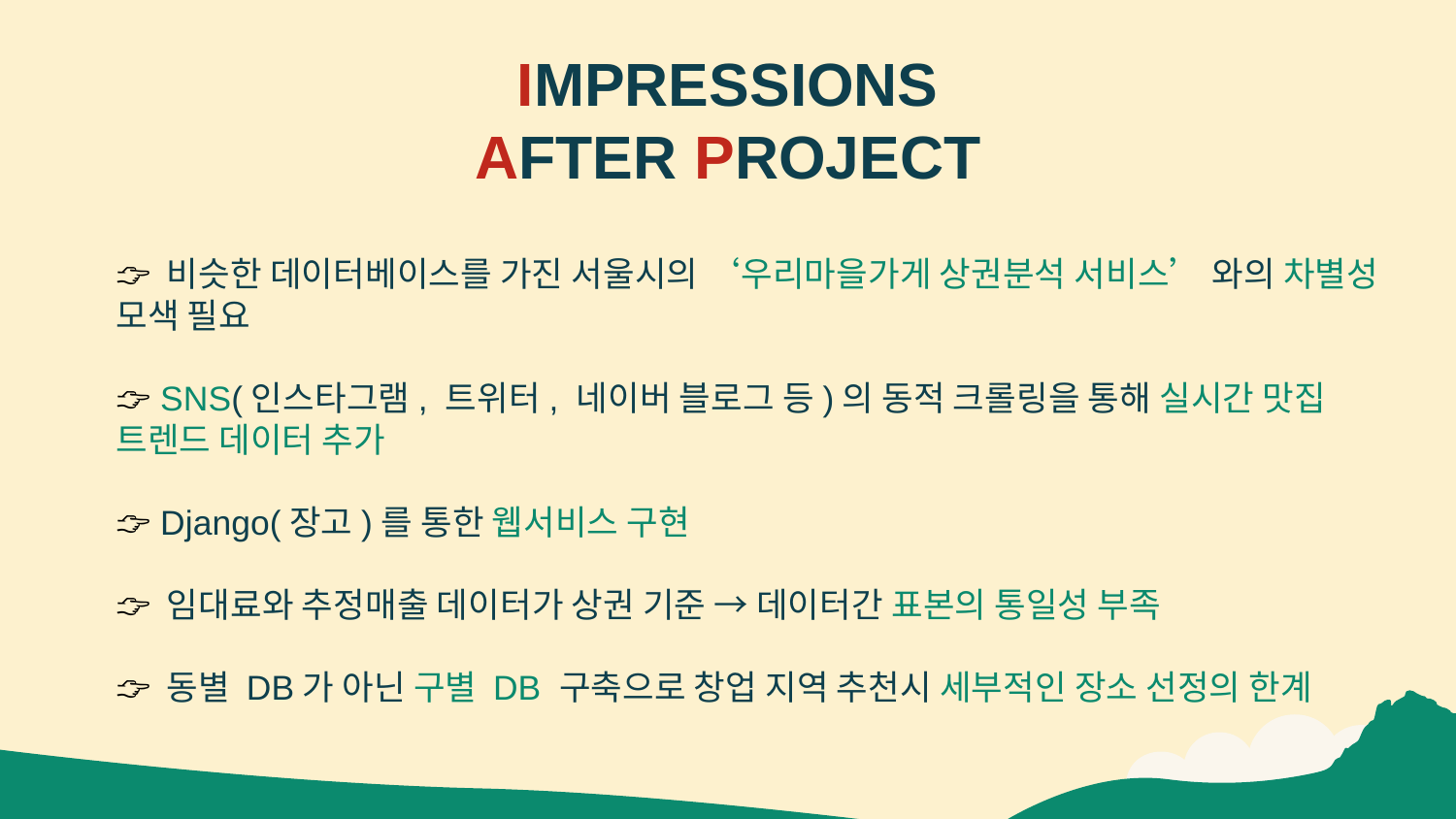

# IMPRESSIONS AFTER PROJECT

👉 비슷한 데이터베이스를 가진 서울시의 ‘우리마을가게 상권분석 서비스’ 와의 차별성 모색 필요

👉 SNS(인스타그램, 트위터, 네이버 블로그 등)의 동적 크롤링을 통해 실시간 맛집 트렌드 데이터 추가

👉 Django(장고)를 통한 웹서비스 구현

👉 임대료와 추정매출 데이터가 상권 기준 → 데이터간 표본의 통일성 부족

👉 동별 DB가 아닌 구별 DB 구축으로 창업 지역 추천시 세부적인 장소 선정의 한계